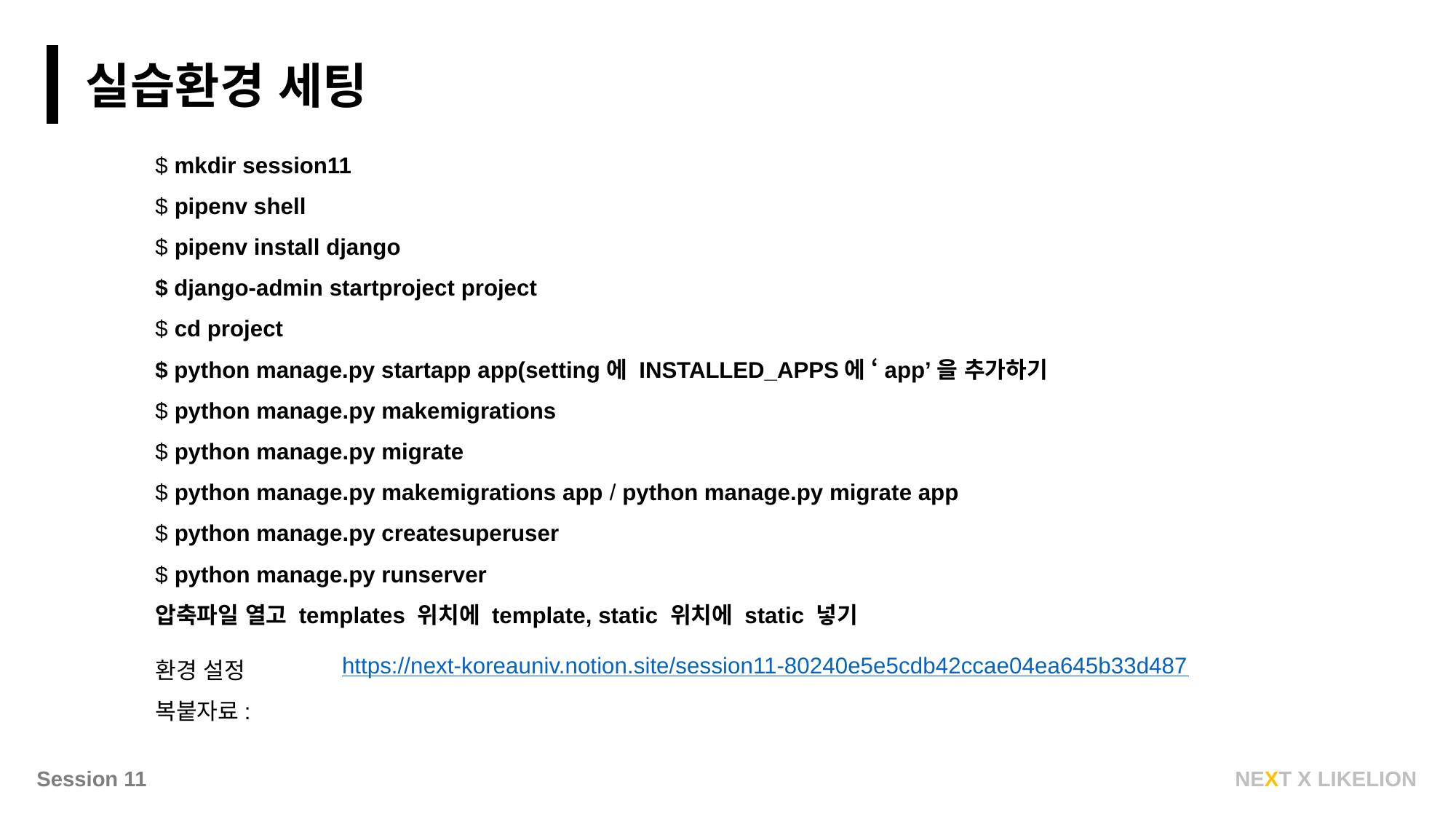

실습환경 세팅
$ mkdir session11
$ pipenv shell
$ pipenv install django
$ django-admin startproject project
$ cd project
$ python manage.py startapp app(setting에 INSTALLED_APPS에 ‘app’을 추가하기
$ python manage.py makemigrations
$ python manage.py migrate
$ python manage.py makemigrations app / python manage.py migrate app
$ python manage.py createsuperuser
$ python manage.py runserver
압축파일 열고 templates 위치에 template, static 위치에 static 넣기
환경 설정 복붙자료:
https://next-koreauniv.notion.site/session11-80240e5e5cdb42ccae04ea645b33d487
NEXT X LIKELION
Session 11